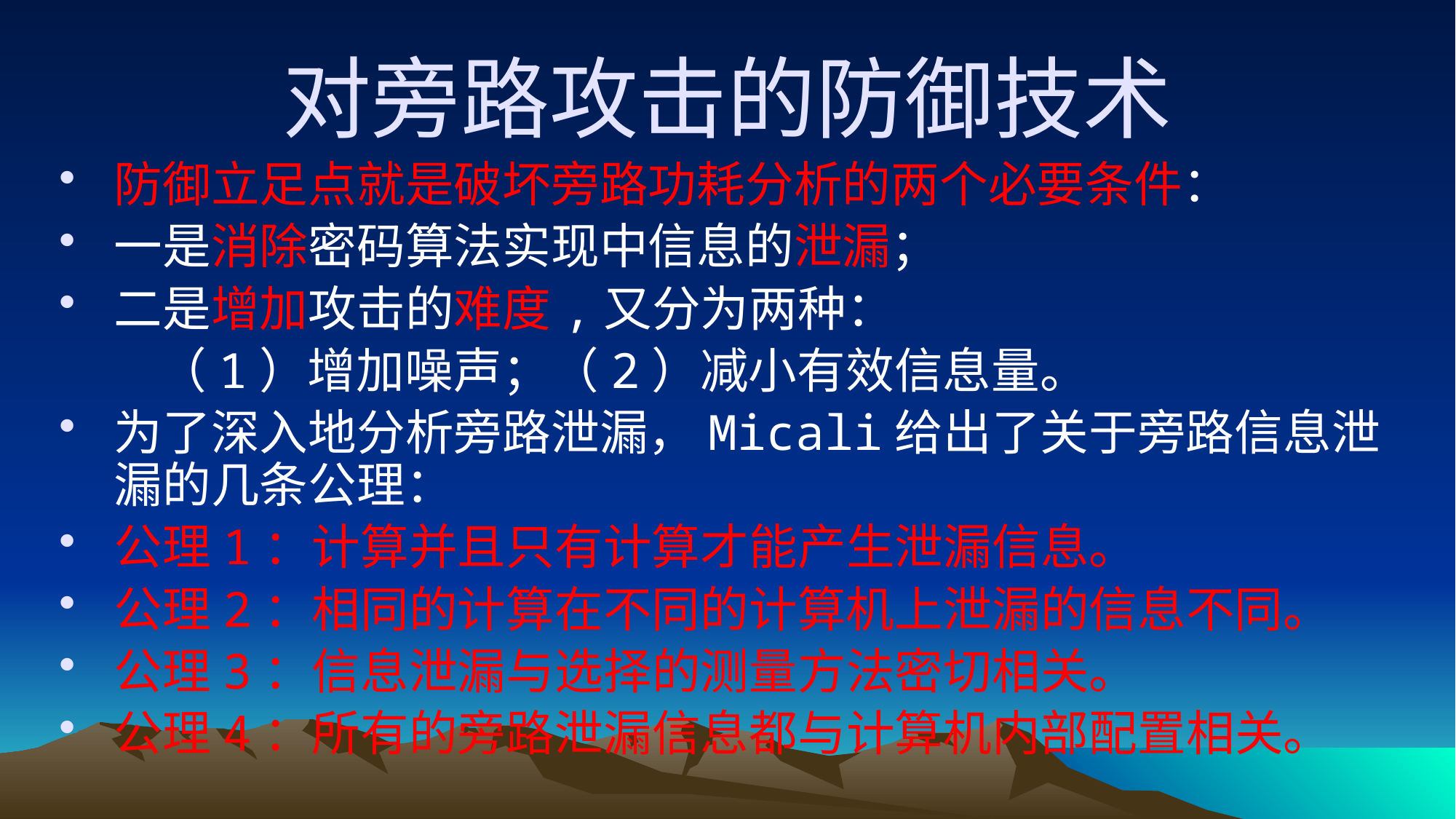

# 对旁路攻击的防御技术
防御立足点就是破坏旁路功耗分析的两个必要条件：
一是消除密码算法实现中信息的泄漏；
二是增加攻击的难度,又分为两种：
        （1）增加噪声；（2）减小有效信息量。
为了深入地分析旁路泄漏，Micali给出了关于旁路信息泄漏的几条公理：
公理1：计算并且只有计算才能产生泄漏信息。
公理2：相同的计算在不同的计算机上泄漏的信息不同。
公理3：信息泄漏与选择的测量方法密切相关。
公理4：所有的旁路泄漏信息都与计算机内部配置相关。